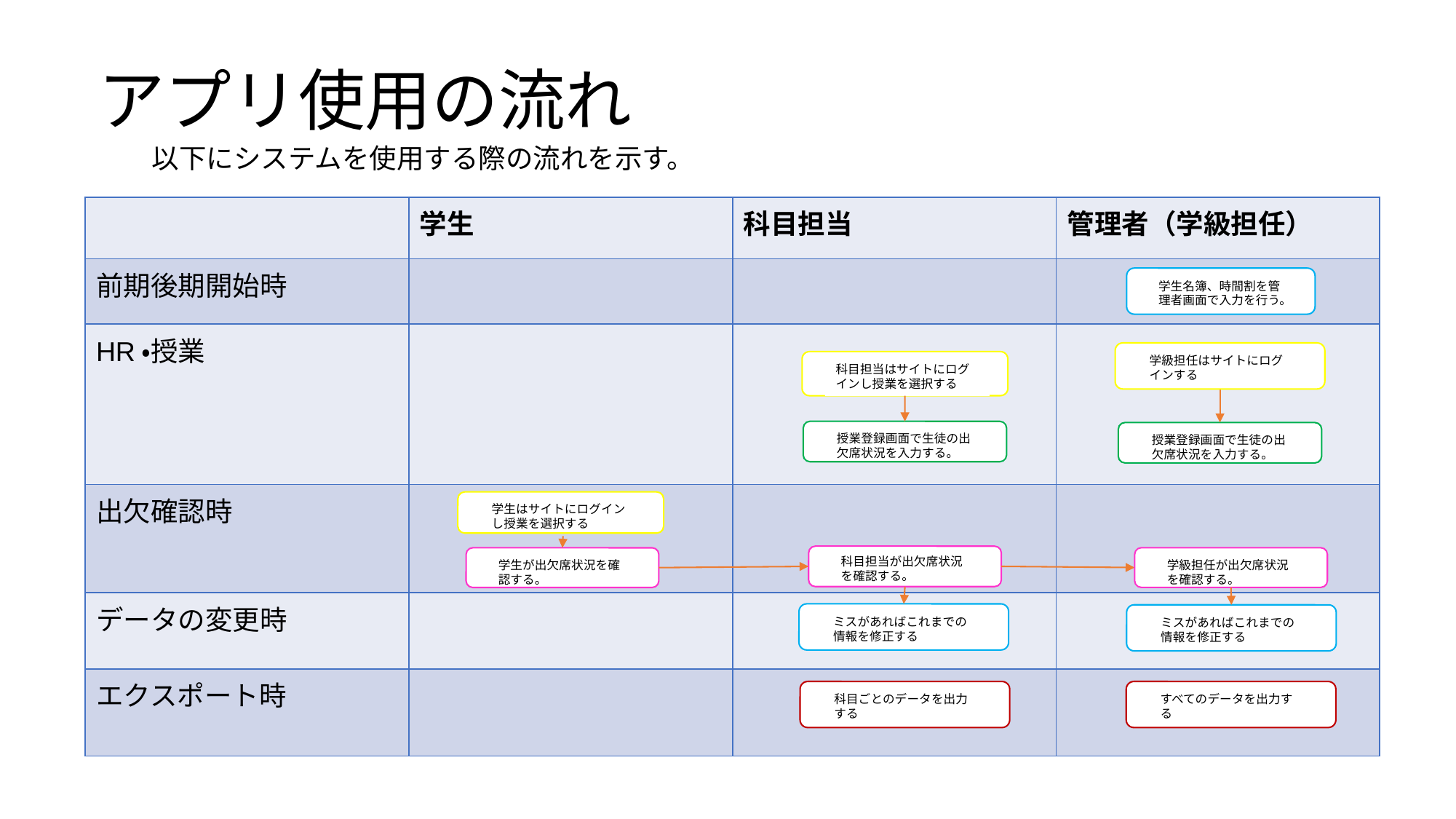

# アプリ使用の流れ
以下にシステムを使用する際の流れを示す。
|  | 学生 | 科目担当 | 管理者（学級担任） |
| --- | --- | --- | --- |
| 前期後期開始時 |  |  |  |
| HR・授業 |  |  |  |
| 出欠確認時 |  |  |  |
| データの変更時 |  |  |  |
| エクスポート時 |  |  |  |

学生名簿、時間割を管理者画面で入力を行う。

学級担任はサイトにログインする

科目担当はサイトにログインし授業を選択する

授業登録画面で生徒の出欠席状況を入力する。

授業登録画面で生徒の出欠席状況を入力する。

学生はサイトにログインし授業を選択する

科目担当が出欠席状況を確認する。

学級担任が出欠席状況を確認する。

学生が出欠席状況を確認する。

ミスがあればこれまでの情報を修正する

ミスがあればこれまでの情報を修正する

すべてのデータを出力する

科目ごとのデータを出力する
8